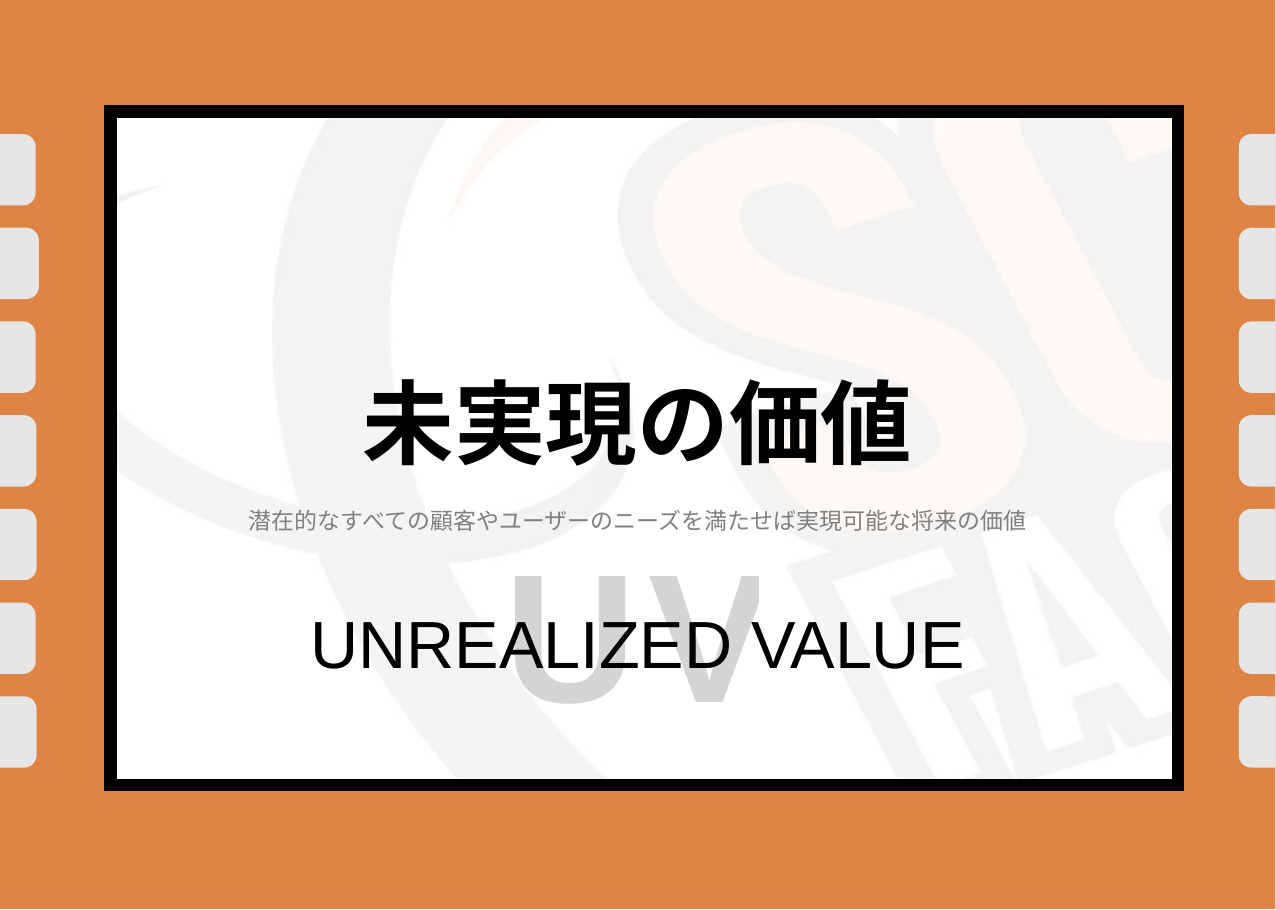

# 未実現の価値

潜在的なすべての顧客やユーザーのニーズを満たせば実現可能な将来の価値

UV
UNREALIZED VALUE